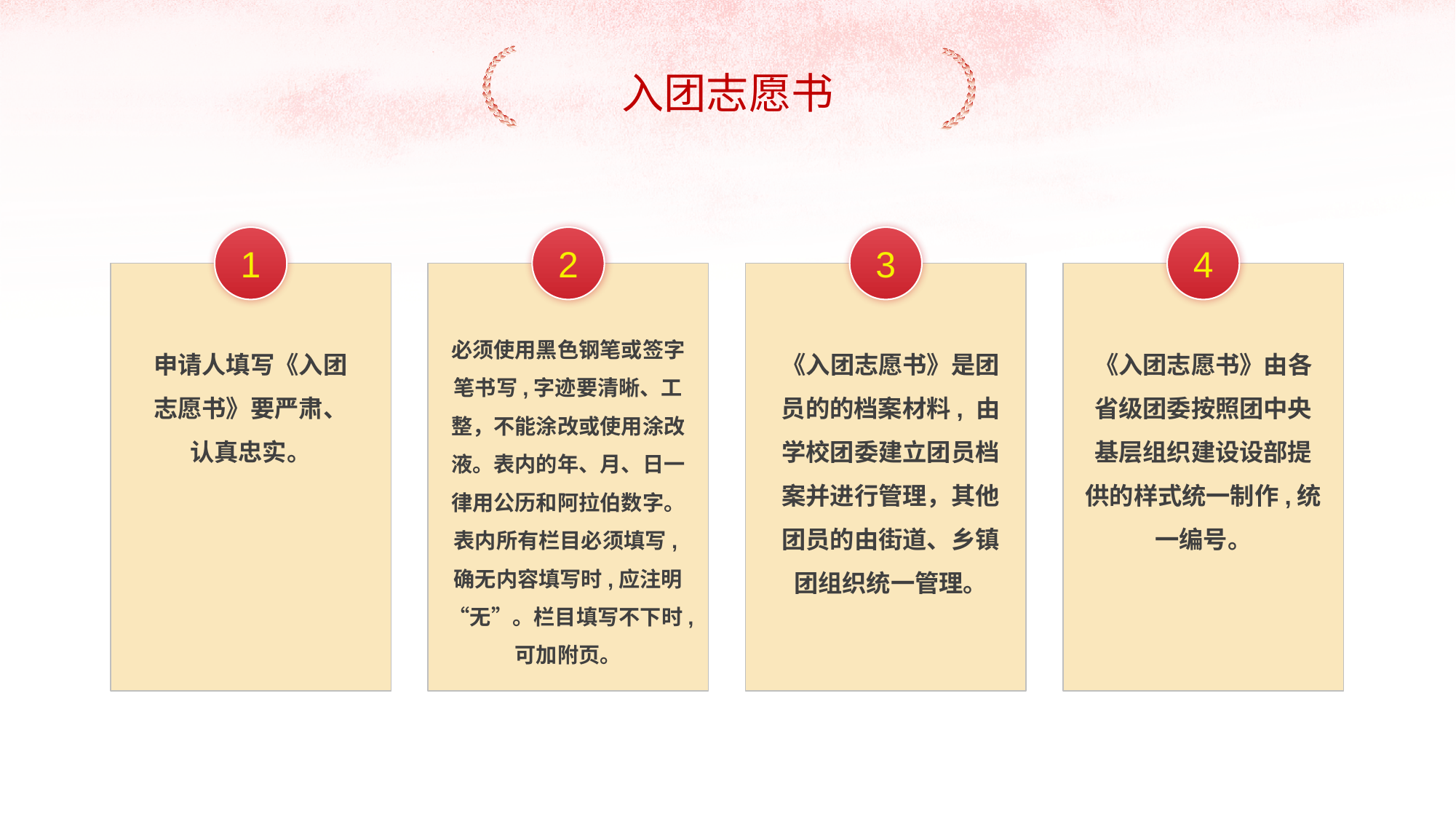

入团志愿书
1

2

3

4

必须使用黑色钢笔或签字笔书写,字迹要清晰、工整，不能涂改或使用涂改液。表内的年、月、日一律用公历和阿拉伯数字。表内所有栏目必须填写,确无内容填写时,应注明“无”。栏目填写不下时,可加附页。
申请人填写《入团志愿书》要严肃、认真忠实。
《入团志愿书》是团员的的档案材料, 由学校团委建立团员档案并进行管理，其他团员的由街道、乡镇团组织统一管理。
《入团志愿书》由各省级团委按照团中央基层组织建设设部提供的样式统一制作,统一编号。